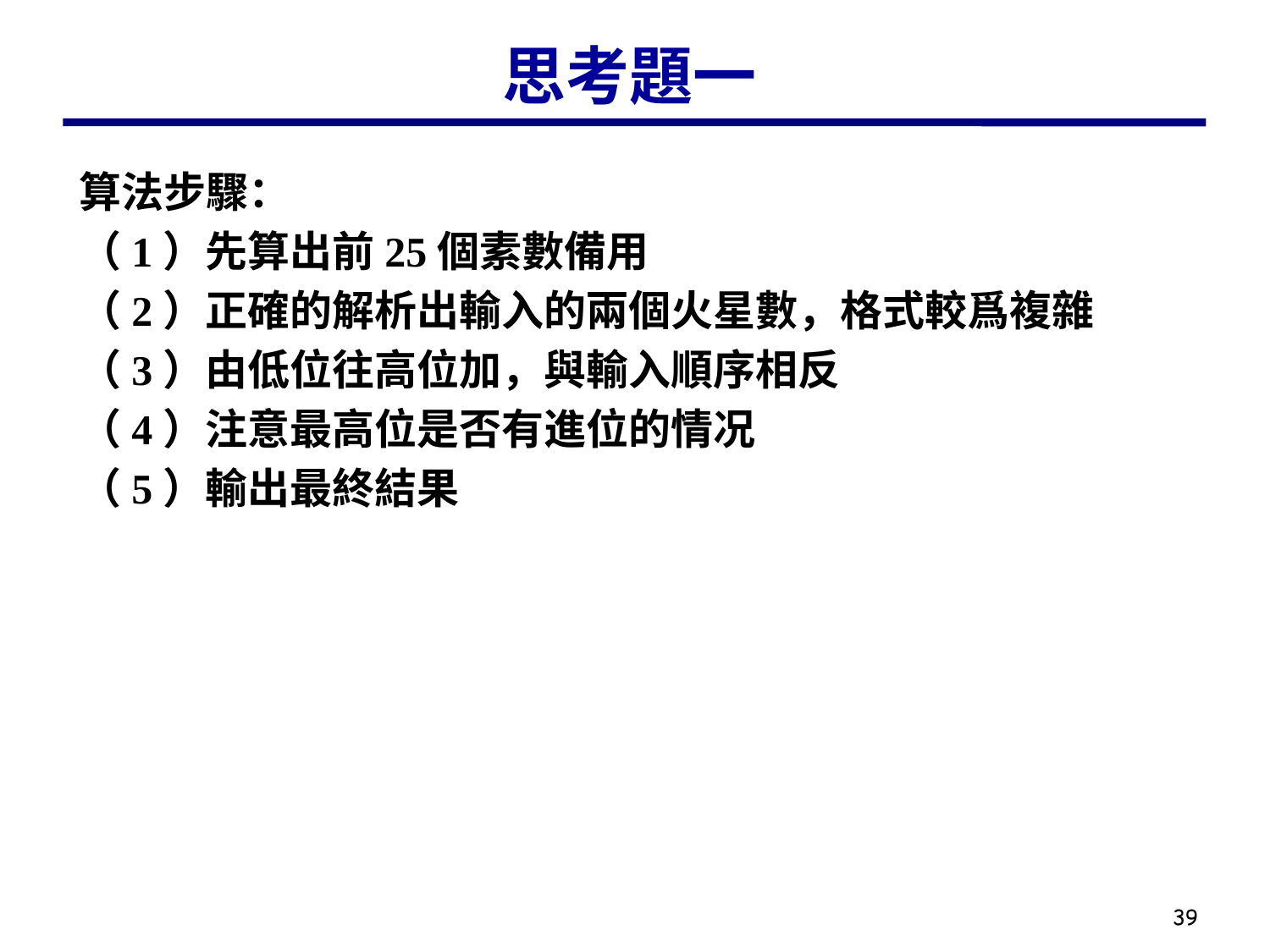

# 思考題一
算法步驟：
（1）先算出前25個素數備用
（2）正確的解析出輸入的兩個火星數，格式較爲複雜
（3）由低位往高位加，與輸入順序相反
（4）注意最高位是否有進位的情况
（5）輸出最終結果